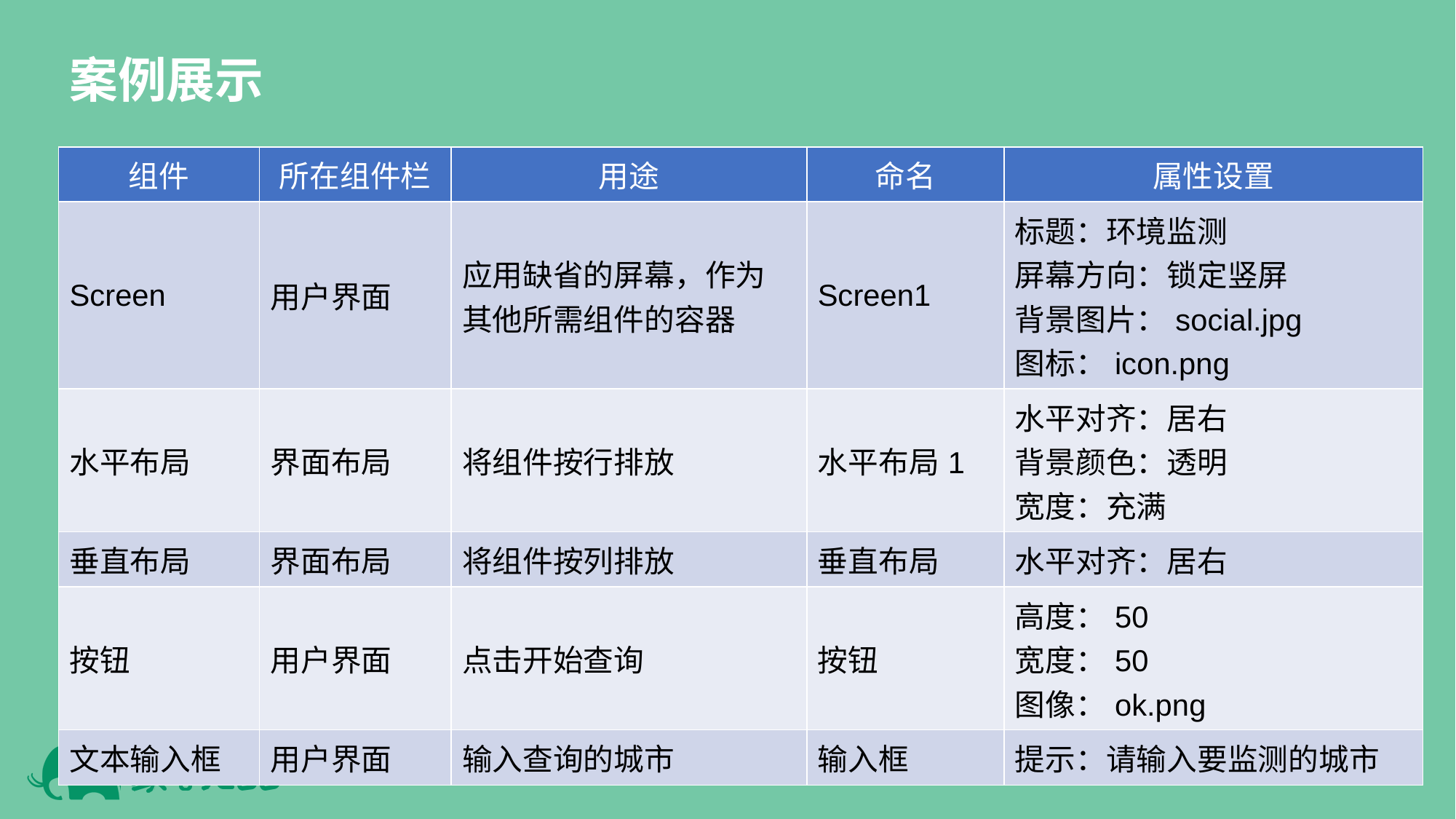

案例展示
| 组件 | 所在组件栏 | 用途 | 命名 | 属性设置 |
| --- | --- | --- | --- | --- |
| Screen | 用户界面 | 应用缺省的屏幕，作为其他所需组件的容器 | Screen1 | 标题：环境监测 屏幕方向：锁定竖屏 背景图片：social.jpg 图标：icon.png |
| 水平布局 | 界面布局 | 将组件按行排放 | 水平布局1 | 水平对齐：居右 背景颜色：透明 宽度：充满 |
| 垂直布局 | 界面布局 | 将组件按列排放 | 垂直布局 | 水平对齐：居右 |
| 按钮 | 用户界面 | 点击开始查询 | 按钮 | 高度：50 宽度：50 图像：ok.png |
| 文本输入框 | 用户界面 | 输入查询的城市 | 输入框 | 提示：请输入要监测的城市 |